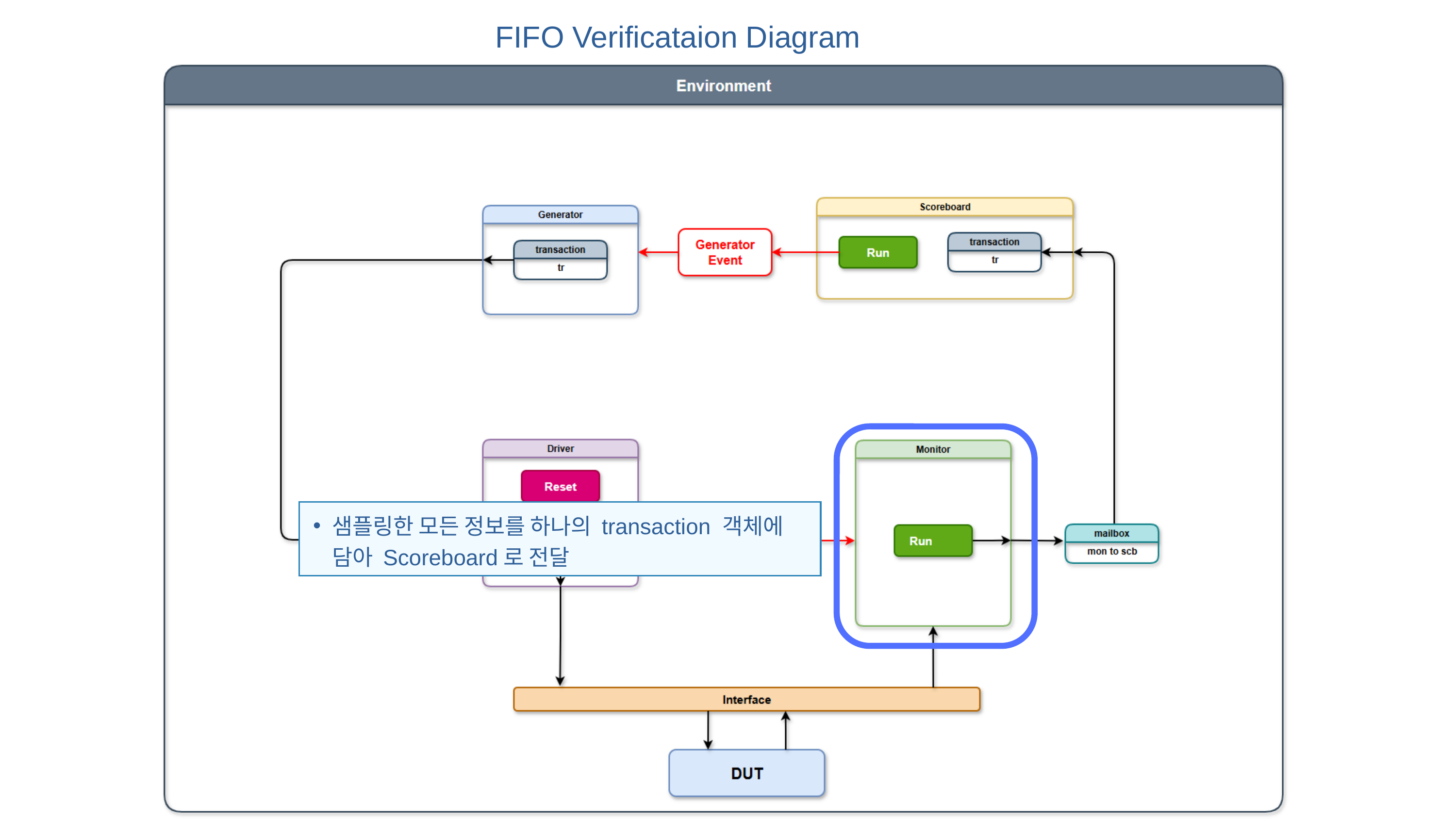

FIFO Verificataion Diagram

샘플링한 모든 정보를 하나의 transaction 객체에 담아 Scoreboard로 전달